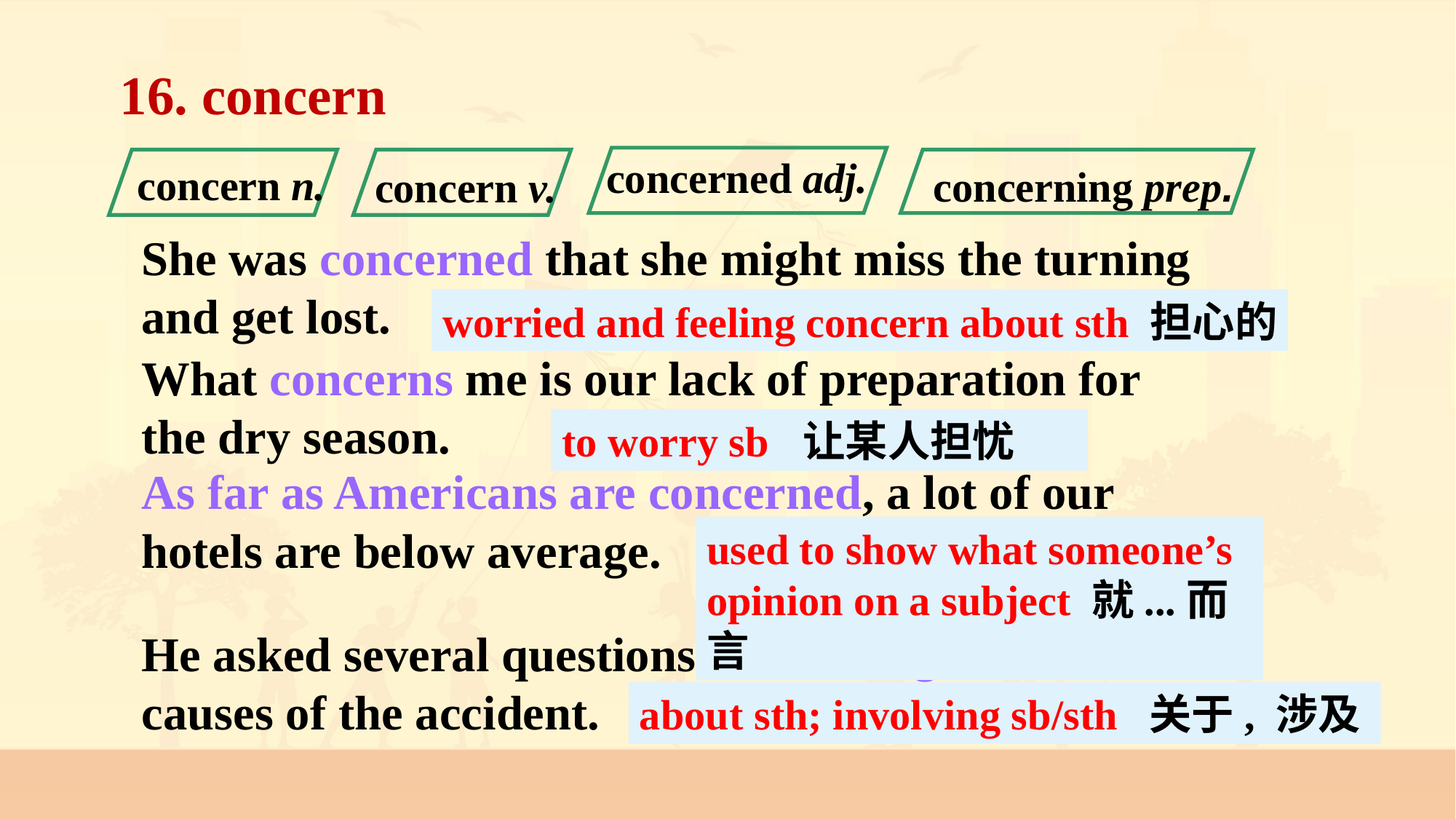

16. concern
concerned adj.

concern n.
concerning prep.
concern v.
She was concerned that she might miss the turning and get lost.
worried and feeling concern about sth 担心的
What concerns me is our lack of preparation for the dry season.
to worry sb  让某人担忧
As far as Americans are concerned, a lot of our hotels are below average.
used to show what someone’s opinion on a subject 就...而言
He asked several questions concerning the causes of the accident.
about sth; involving sb/sth  关于, 涉及